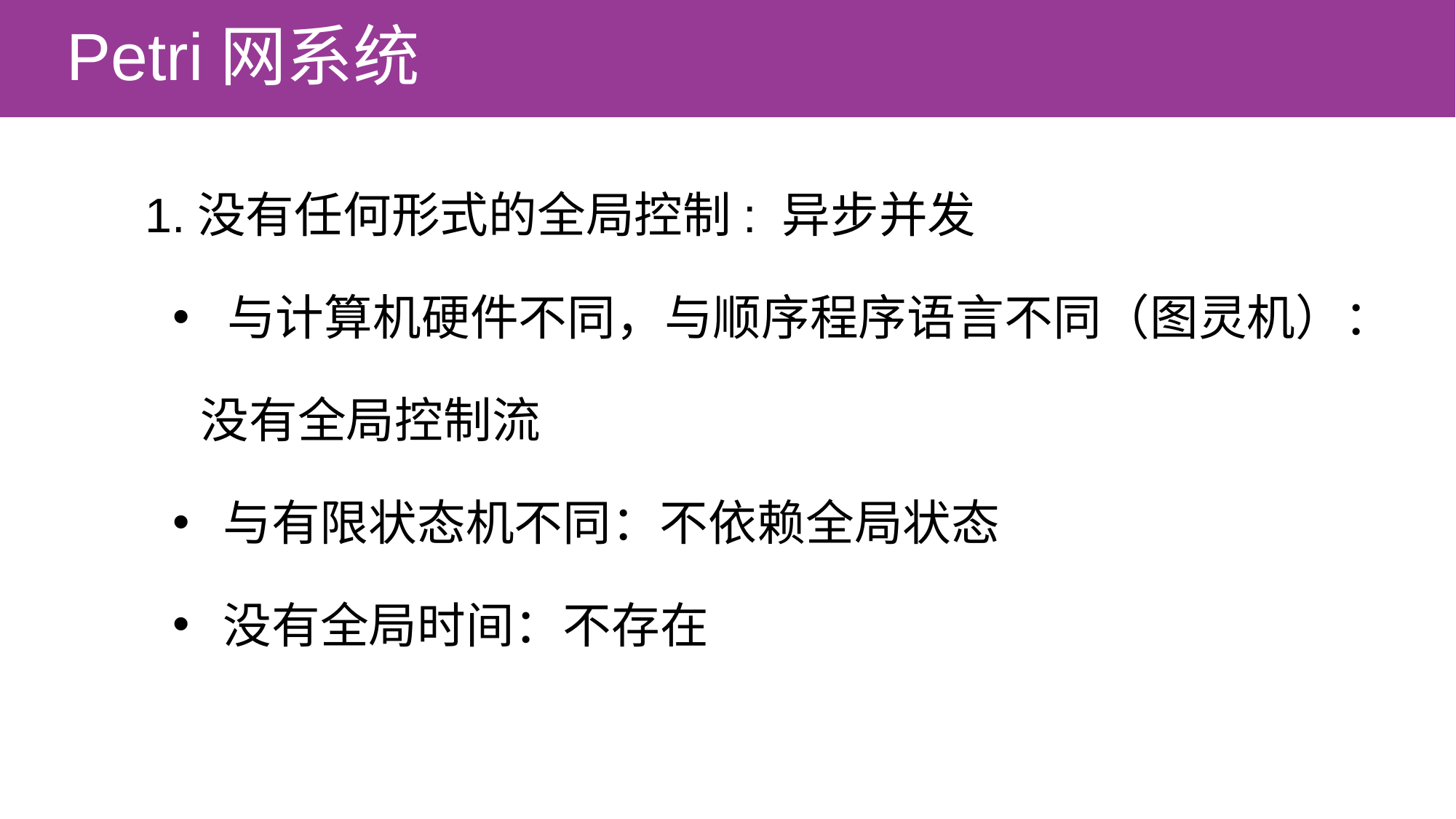

# Petri网系统
1.没有任何形式的全局控制: 异步并发
与计算机硬件不同，与顺序程序语言不同（图灵机）：
    没有全局控制流
  与有限状态机不同：不依赖全局状态
  没有全局时间：不存在